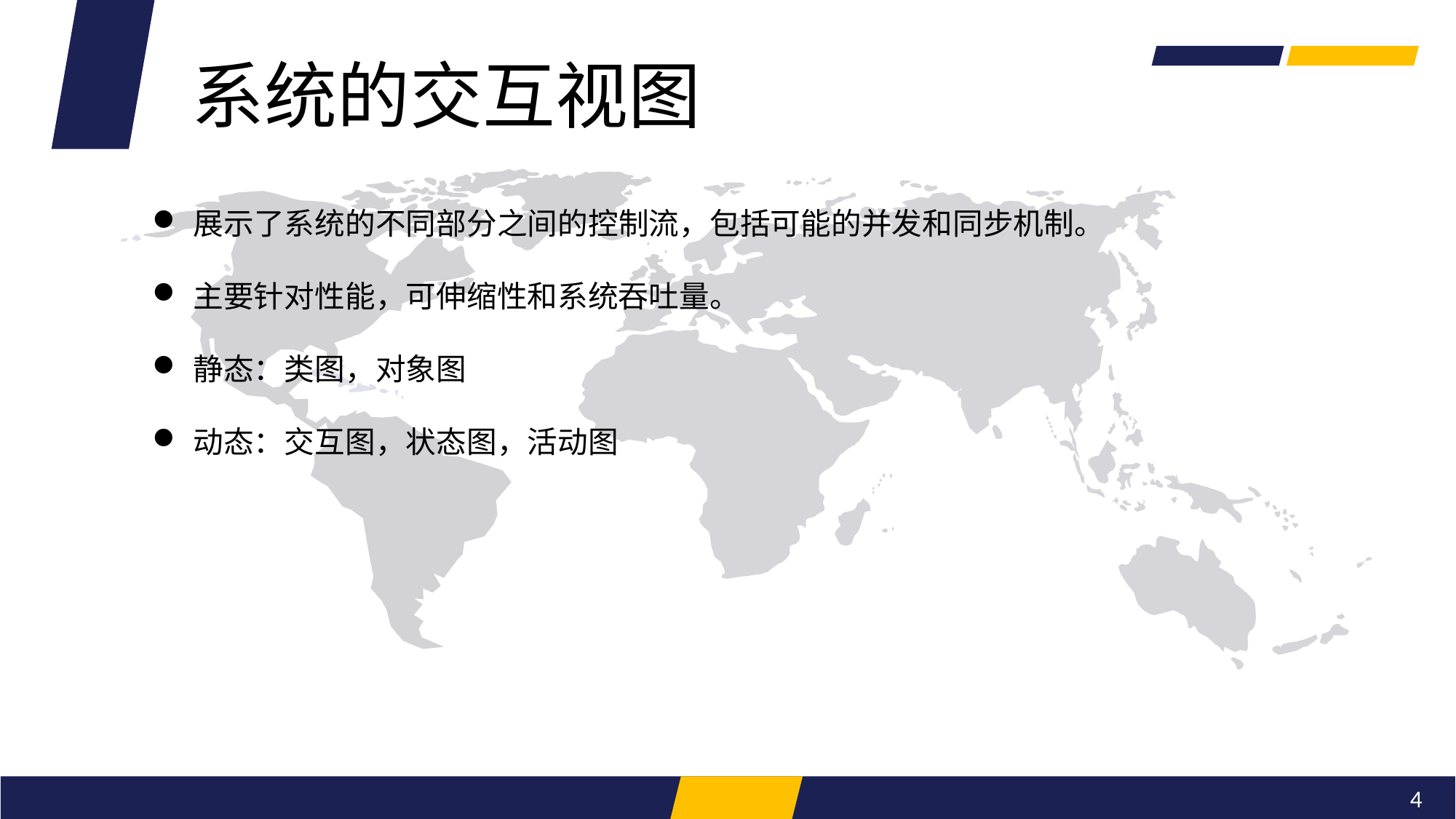

系统的交互视图

展示了系统的不同部分之间的控制流，包括可能的并发和同步机制。
主要针对性能，可伸缩性和系统吞吐量。
静态：类图，对象图
动态：交互图，状态图，活动图

4